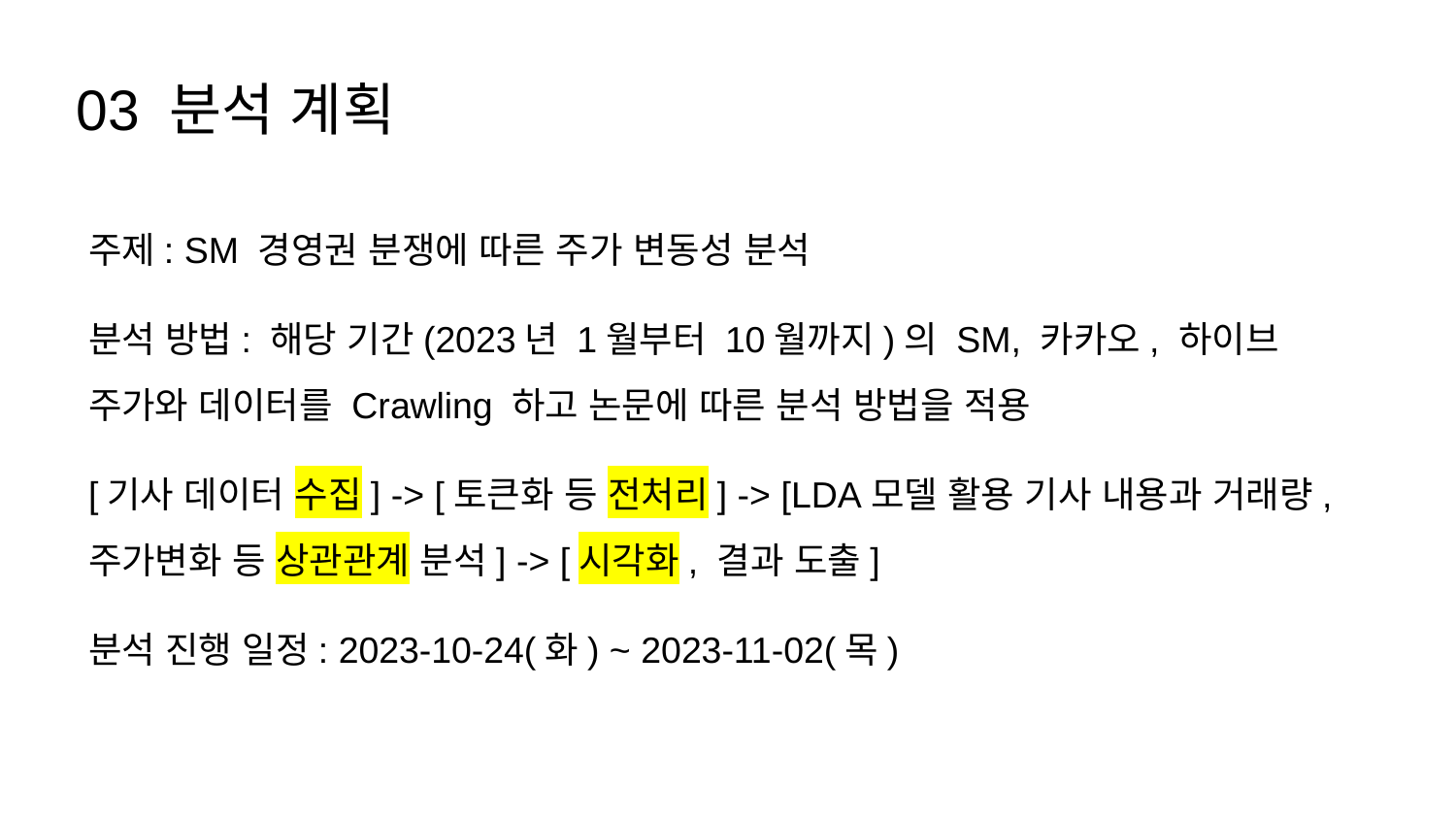

# 03 분석 계획
주제: SM 경영권 분쟁에 따른 주가 변동성 분석
분석 방법: 해당 기간(2023년 1월부터 10월까지)의 SM, 카카오, 하이브 주가와 데이터를 Crawling 하고 논문에 따른 분석 방법을 적용
[기사 데이터 수집] -> [토큰화 등 전처리] -> [LDA모델 활용 기사 내용과 거래량, 주가변화 등 상관관계 분석] -> [시각화, 결과 도출]
분석 진행 일정: 2023-10-24(화) ~ 2023-11-02(목)